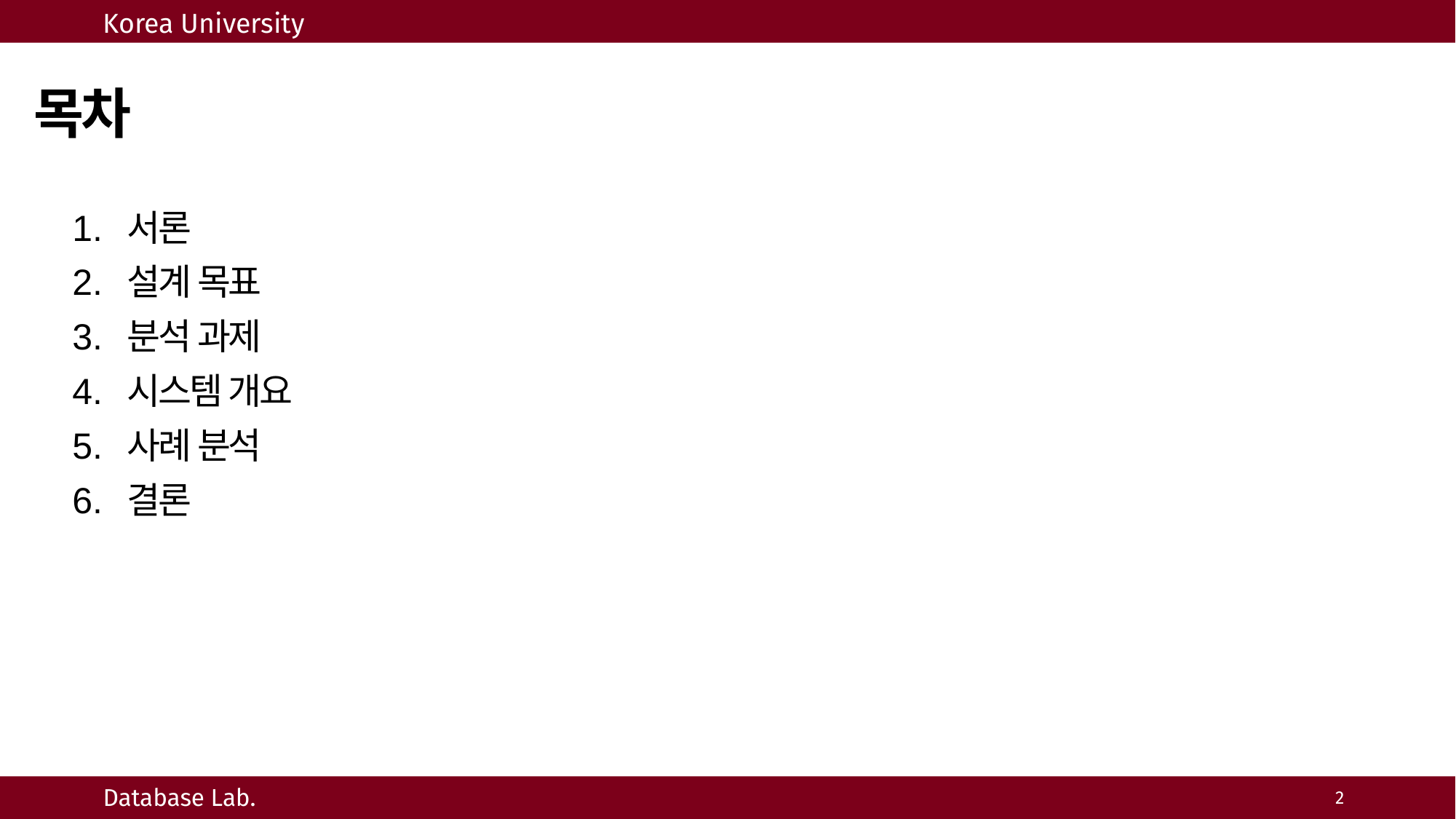

# 목차
서론
설계 목표
분석 과제
시스템 개요
사례 분석
결론

2